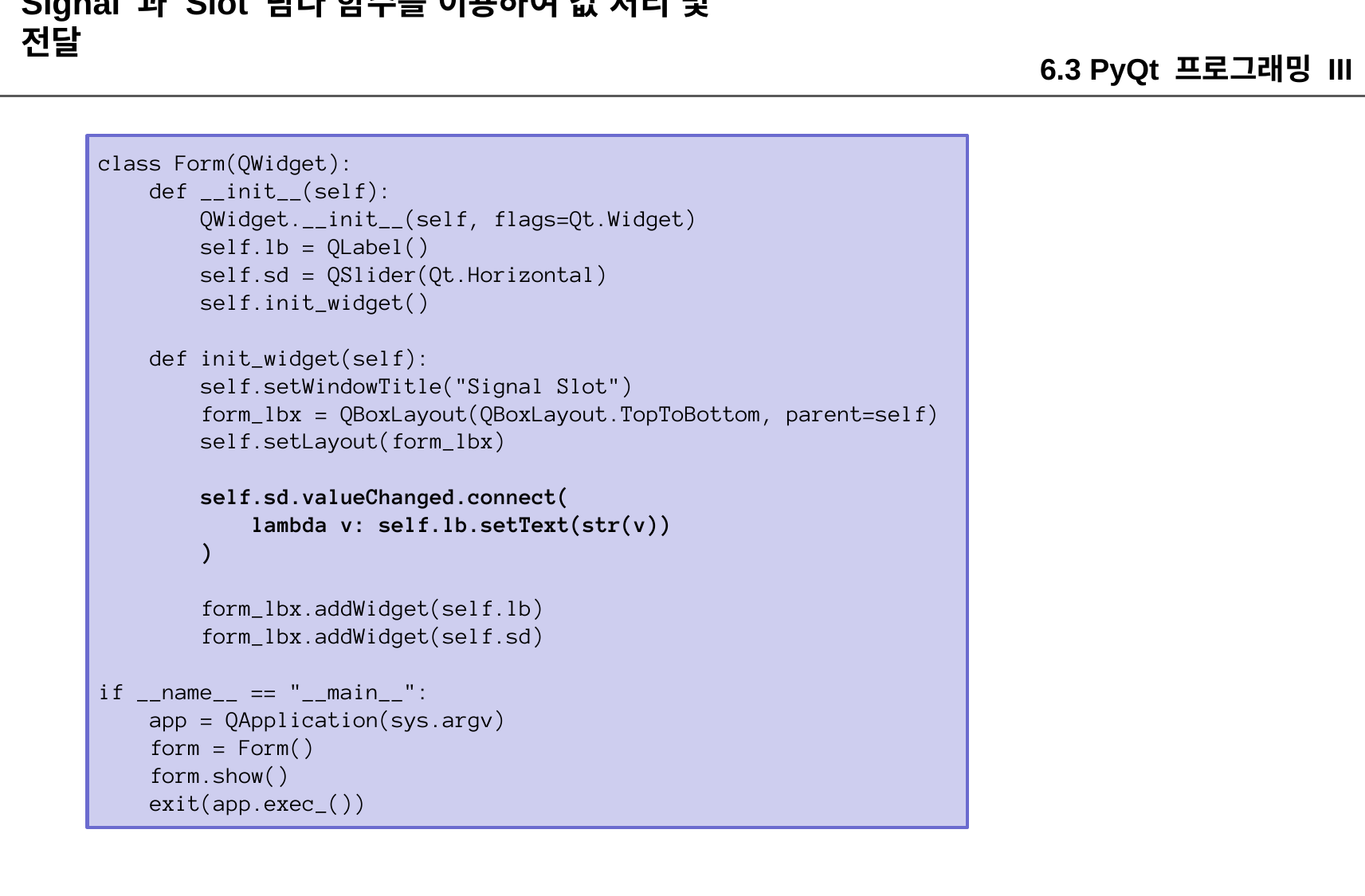

Signal 과 Slot 람다 함수를 이용하여 값 처리 및 전달
6.3 PyQt 프로그래밍 III
class Form(QWidget):
    def __init__(self):
        QWidget.__init__(self, flags=Qt.Widget)
        self.lb = QLabel()
        self.sd = QSlider(Qt.Horizontal)
        self.init_widget()

    def init_widget(self):
        self.setWindowTitle("Signal Slot")
        form_lbx = QBoxLayout(QBoxLayout.TopToBottom, parent=self)
        self.setLayout(form_lbx)

        self.sd.valueChanged.connect(
            lambda v: self.lb.setText(str(v))
        )

        form_lbx.addWidget(self.lb)
        form_lbx.addWidget(self.sd)

if __name__ == "__main__":
    app = QApplication(sys.argv)
    form = Form()
    form.show()
    exit(app.exec_())